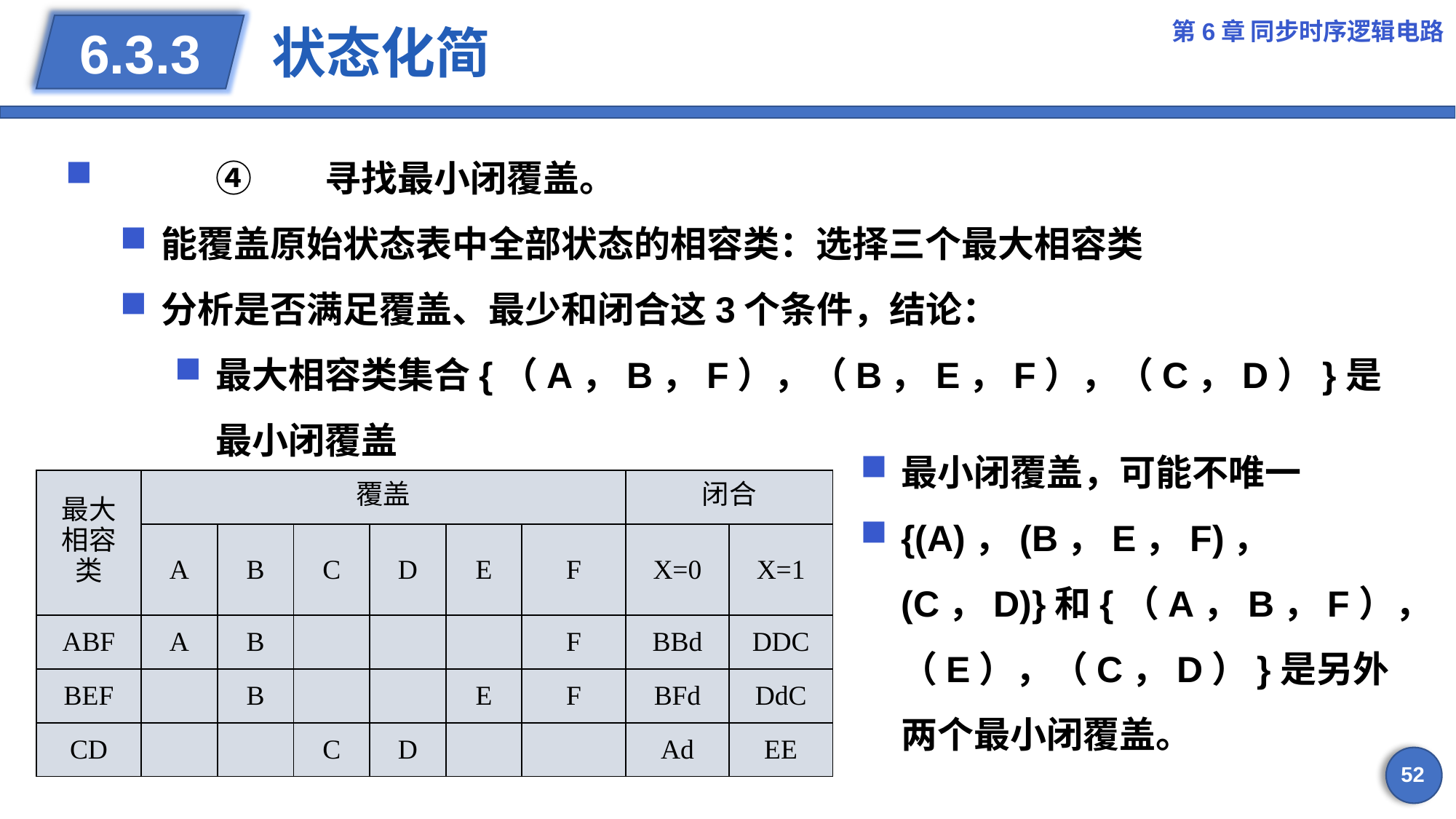

第6章 同步时序逻辑电路
# 状态化简
6.3.3
	④	寻找最小闭覆盖。
能覆盖原始状态表中全部状态的相容类：选择三个最大相容类
分析是否满足覆盖、最少和闭合这3个条件，结论：
最大相容类集合{（A，B，F），（B，E，F），（C，D）}是最小闭覆盖
最小闭覆盖，可能不唯一
{(A)，(B，E，F)，(C，D)}和{（A，B，F），（E），（C，D）}是另外两个最小闭覆盖。
| 最大相容类 | 覆盖 |  |  |  |  |  | 闭合 |  |
| --- | --- | --- | --- | --- | --- | --- | --- | --- |
|  | A | B | C | D | E | F | X=0 | X=1 |
| ABF | A | B |  |  |  | F | BBd | DDC |
| BEF |  | B |  |  | E | F | BFd | DdC |
| CD |  |  | C | D |  |  | Ad | EE |
52